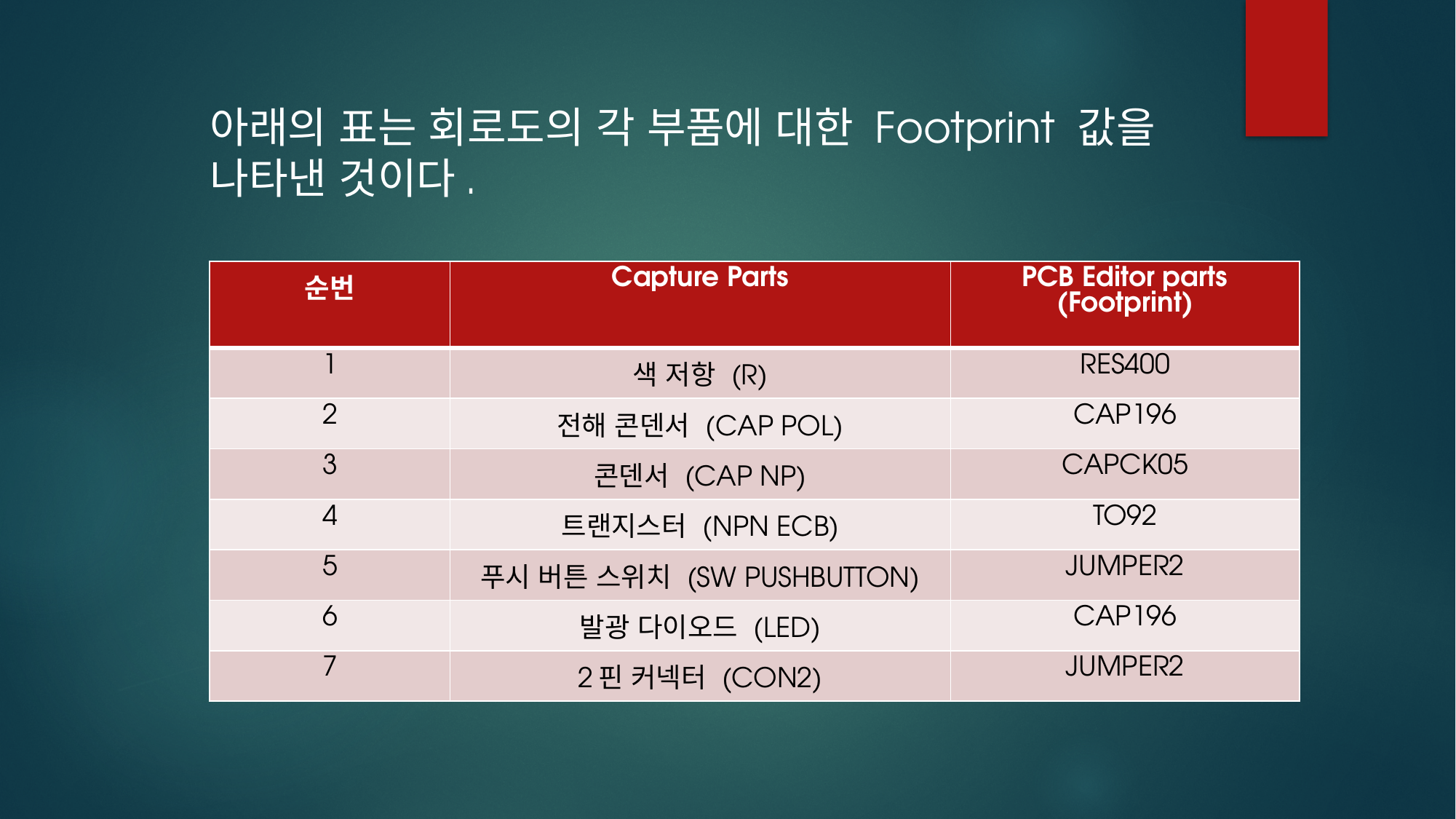

아래의 표는 회로도의 각 부품에 대한 Footprint 값을 나타낸 것이다.
| 순번 | Capture Parts | PCB Editor parts (Footprint) |
| --- | --- | --- |
| 1 | 색 저항 (R) | RES400 |
| 2 | 전해 콘덴서 (CAP POL) | CAP196 |
| 3 | 콘덴서 (CAP NP) | CAPCK05 |
| 4 | 트랜지스터 (NPN ECB) | TO92 |
| 5 | 푸시 버튼 스위치 (SW PUSHBUTTON) | JUMPER2 |
| 6 | 발광 다이오드 (LED) | CAP196 |
| 7 | 2핀 커넥터 (CON2) | JUMPER2 |